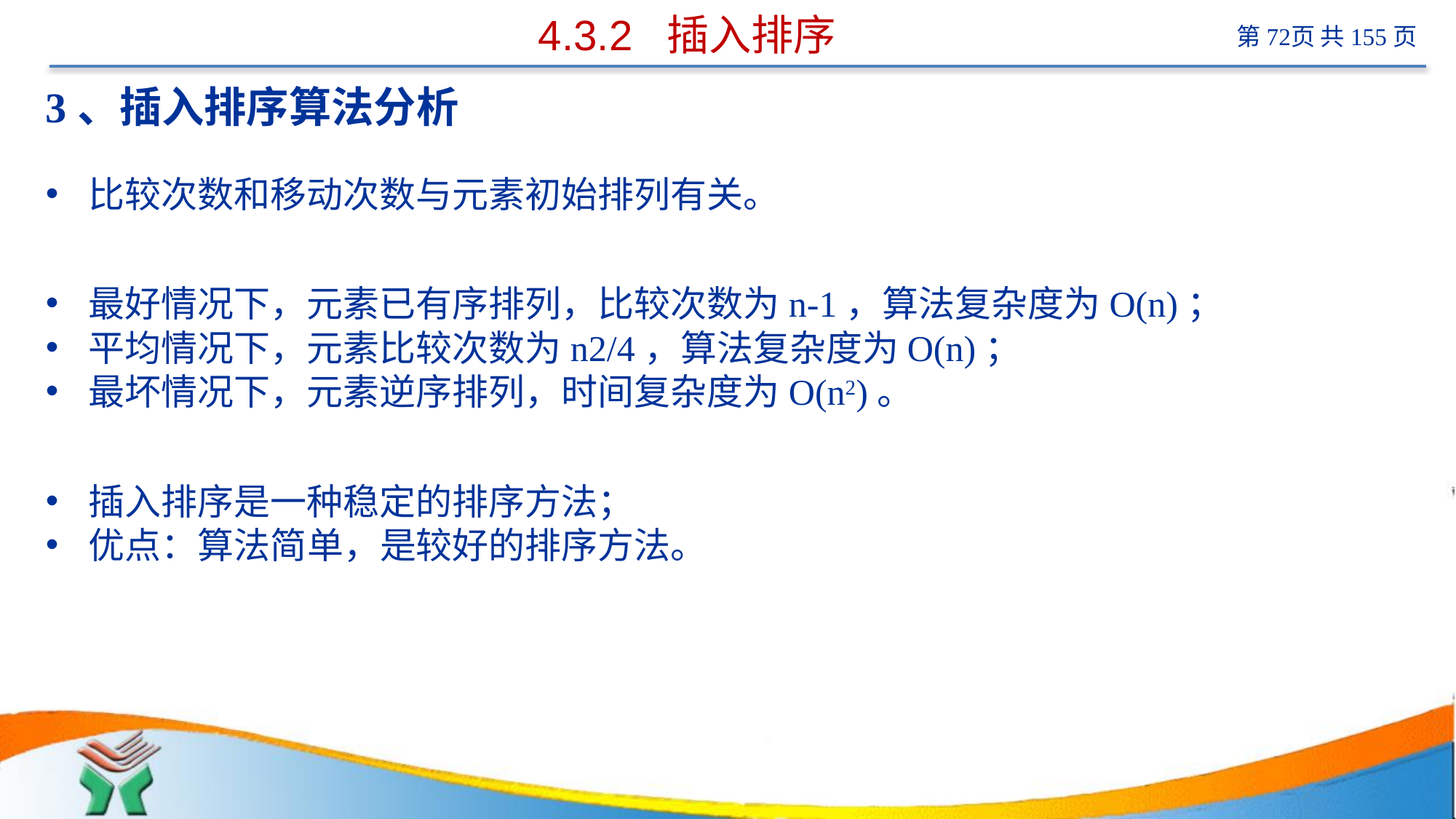

# 4.3.2  插入排序
3、插入排序算法分析

比较次数和移动次数与元素初始排列有关。

最好情况下，元素已有序排列，比较次数为n-1，算法复杂度为O(n)；
平均情况下，元素比较次数为n2/4，算法复杂度为O(n)；
最坏情况下，元素逆序排列，时间复杂度为O(n2)。

插入排序是一种稳定的排序方法；
优点：算法简单，是较好的排序方法。